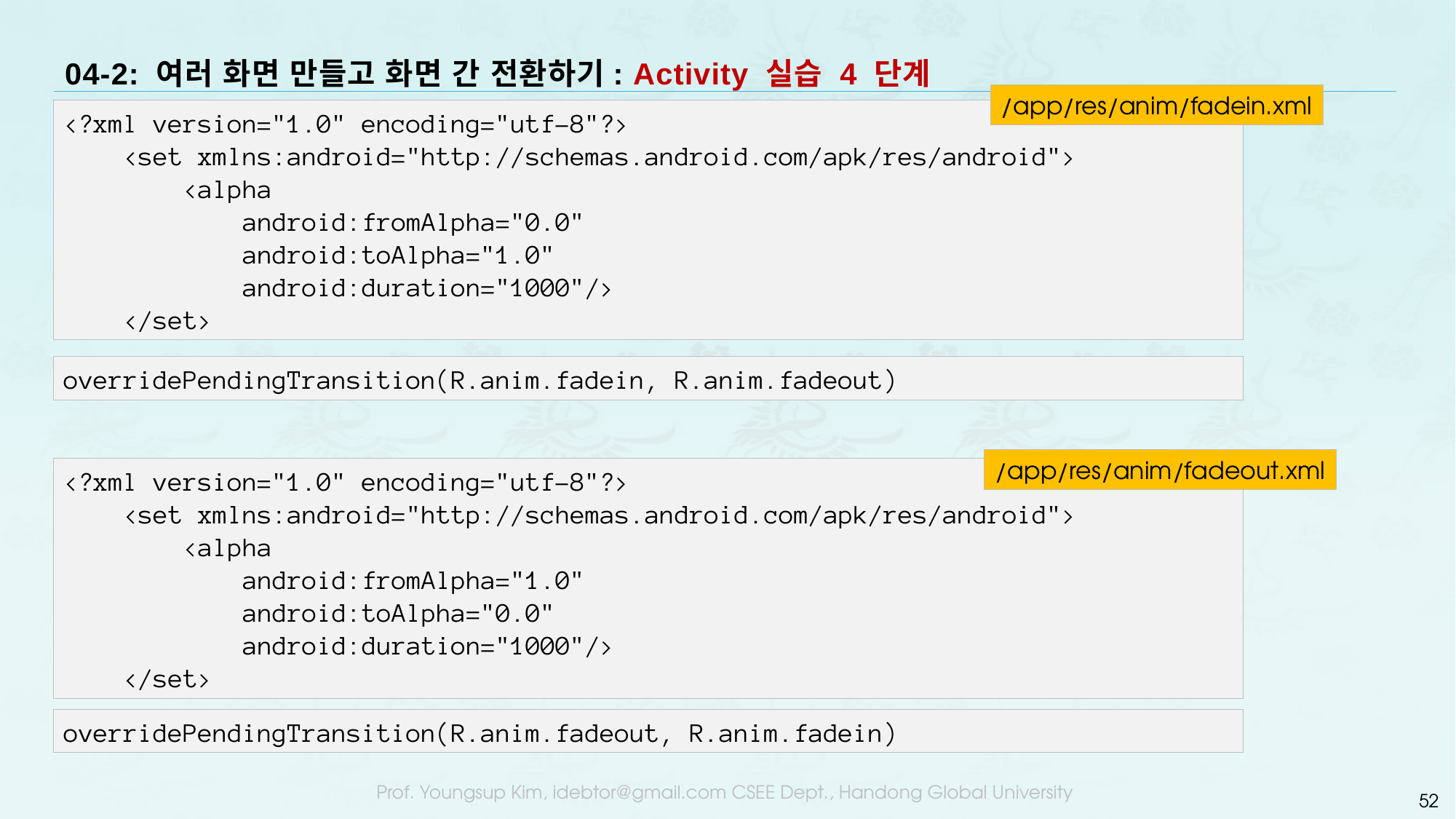

# 04-2: 여러 화면 만들고 화면 간 전환하기: Activity 실습 4 단계
/app/res/anim/fadein.xml
<?xml version="1.0" encoding="utf-8"?>
    <set xmlns:android="http://schemas.android.com/apk/res/android">
        <alpha
            android:fromAlpha="0.0"
            android:toAlpha="1.0"
            android:duration="1000"/>
    </set>

overridePendingTransition(R.anim.fadein, R.anim.fadeout)
/app/res/anim/fadeout.xml
<?xml version="1.0" encoding="utf-8"?>
    <set xmlns:android="http://schemas.android.com/apk/res/android">
        <alpha
            android:fromAlpha="1.0"
            android:toAlpha="0.0"
            android:duration="1000"/>
    </set>
overridePendingTransition(R.anim.fadeout, R.anim.fadein)
52